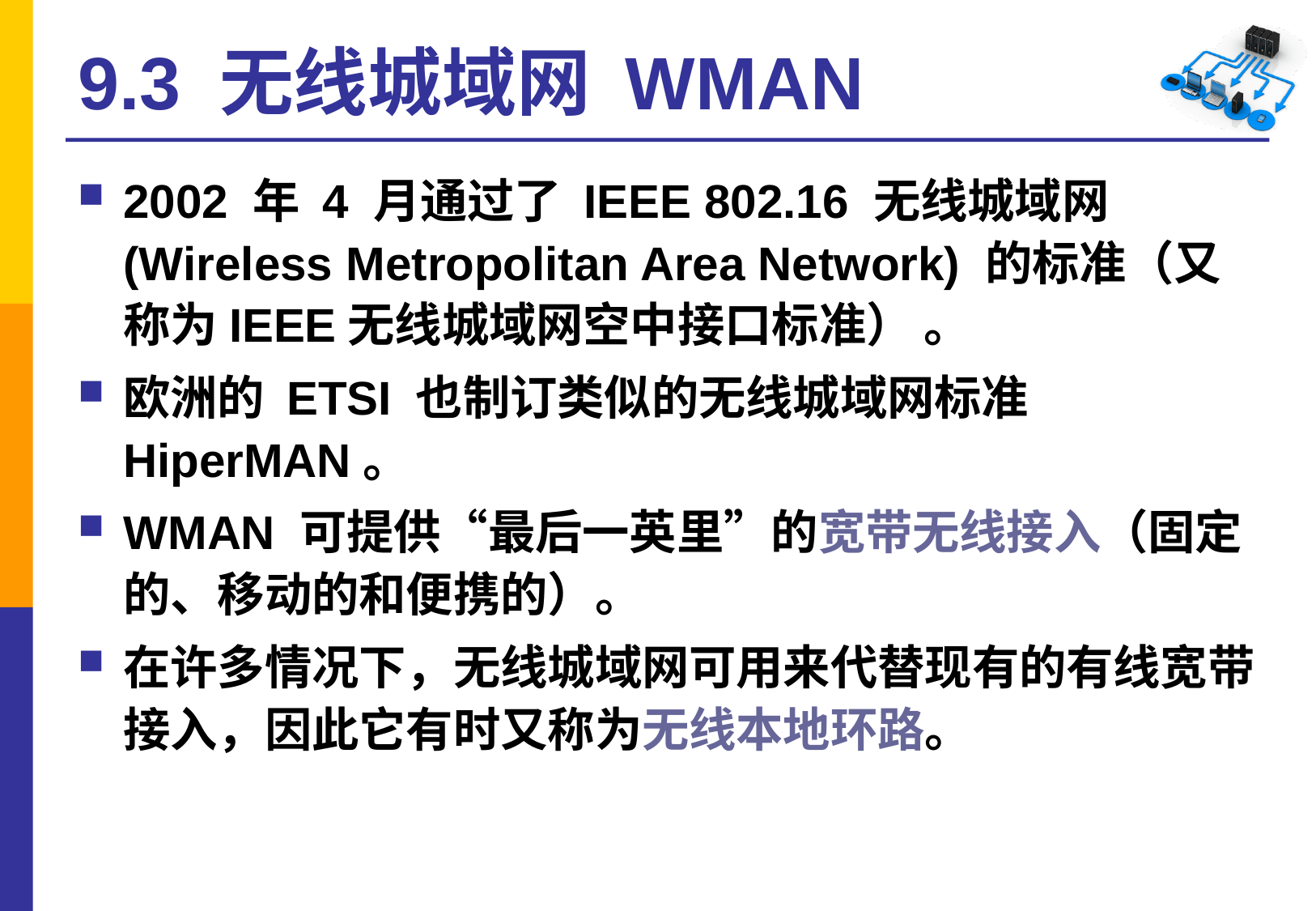

# 9.3 无线城域网 WMAN
2002 年 4 月通过了 IEEE 802.16 无线城域网(Wireless Metropolitan Area Network) 的标准（又称为IEEE无线城域网空中接口标准） 。
欧洲的 ETSI 也制订类似的无线城域网标准 HiperMAN。
WMAN 可提供“最后一英里”的宽带无线接入（固定的、移动的和便携的）。
在许多情况下，无线城域网可用来代替现有的有线宽带接入，因此它有时又称为无线本地环路。